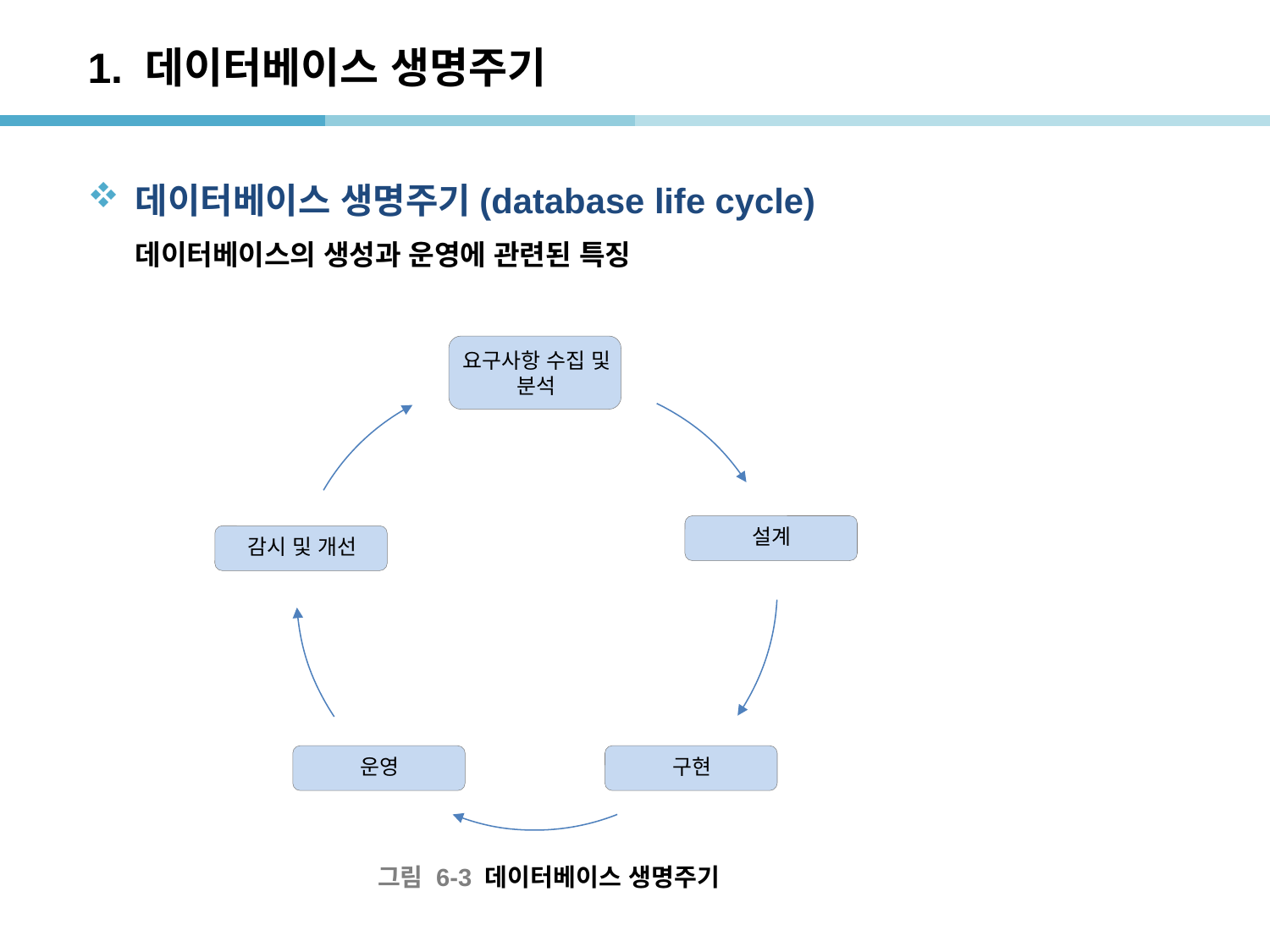

# 1. 데이터베이스 생명주기
데이터베이스 생명주기(database life cycle)
데이터베이스의 생성과 운영에 관련된 특징
요구사항 수집 및 분석
설계
구현
운영
감시 및 개선
그림 6-3 데이터베이스 생명주기